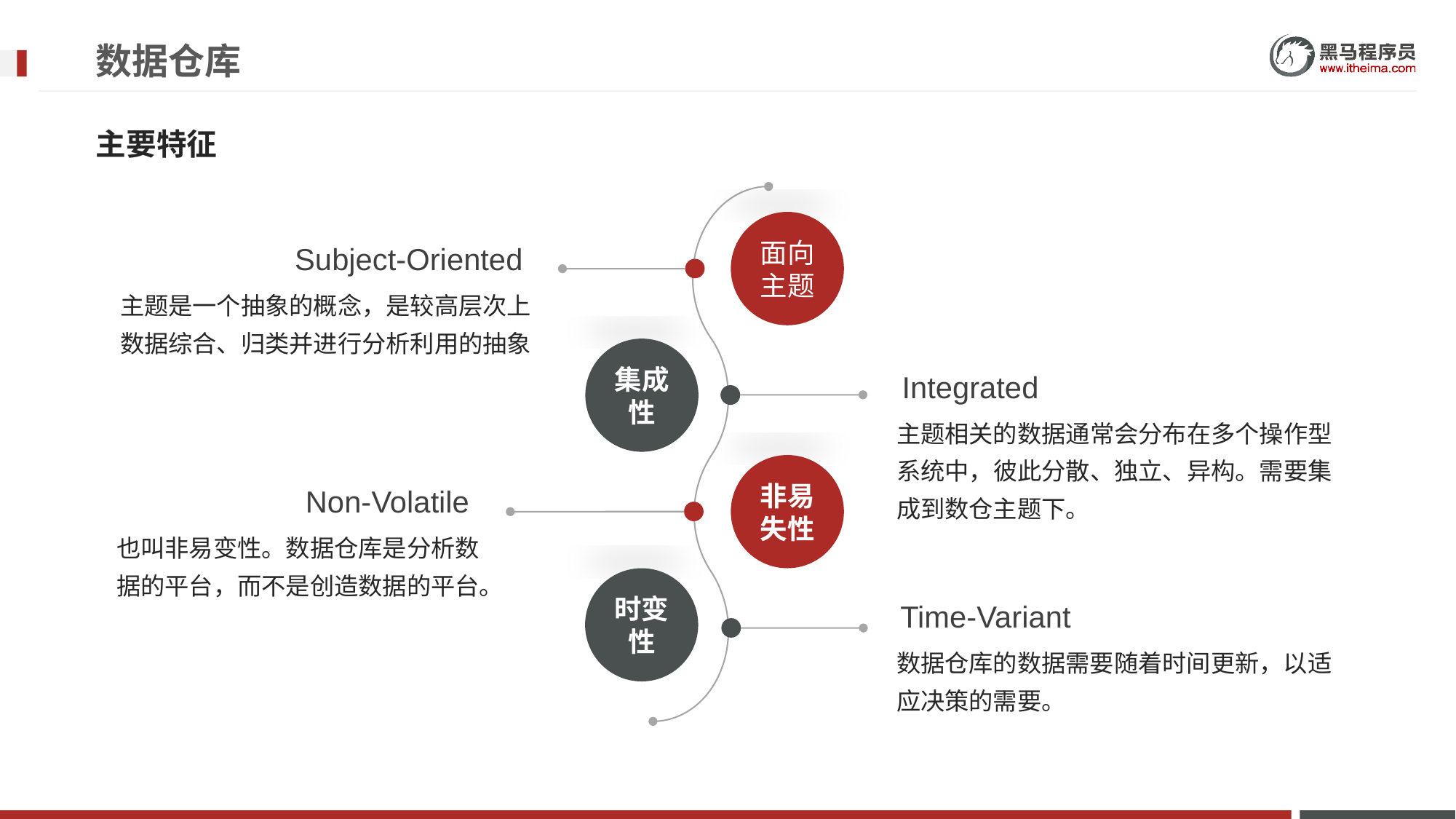

# 数据仓库
主要特征

面向主题
Subject-Oriented

主题是一个抽象的概念，是较高层次上数据综合、归类并进行分析利用的抽象
集成性
Integrated

主题相关的数据通常会分布在多个操作型系统中，彼此分散、独立、异构。需要集成到数仓主题下。
非易失性
Non-Volatile

也叫非易变性。数据仓库是分析数据的平台，而不是创造数据的平台。
时变性
Time-Variant

数据仓库的数据需要随着时间更新，以适应决策的需要。